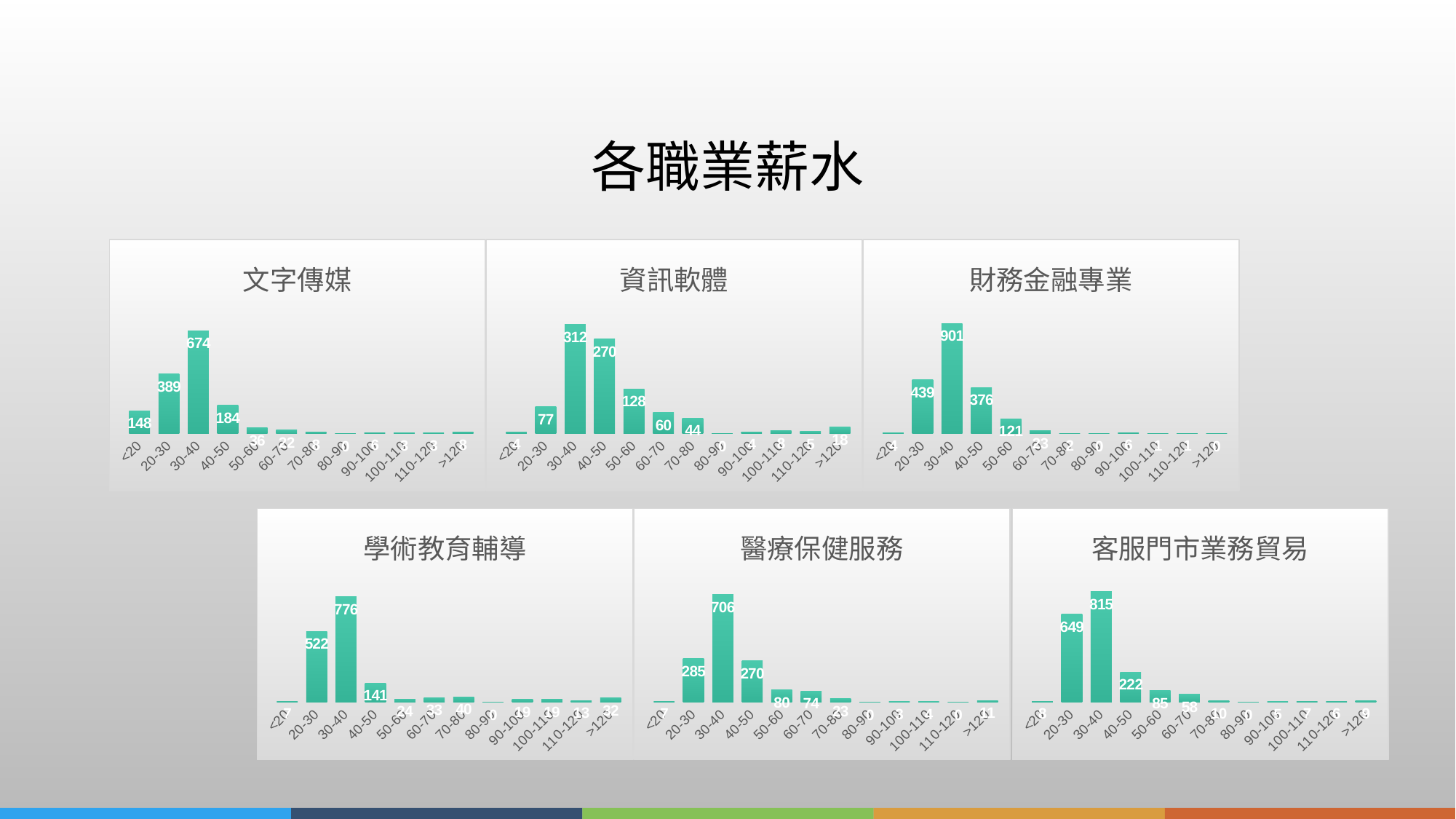

# 各職業薪水

### Chart: 文字傳媒

| Category |  |
|---|---|
| <20 | 148.0 |
| 20-30 | 389.0 |
| 30-40 | 674.0 |
| 40-50 | 184.0 |
| 50-60 | 36.0 |
| 60-70 | 22.0 |
| 70-80 | 8.0 |
| 80-90 | 0.0 |
| 90-100 | 6.0 |
| 100-110 | 3.0 |
| 110-120 | 3.0 |
| >120 | 8.0 |

### Chart: 資訊軟體

| Category |  |
|---|---|
| <20 | 4.0 |
| 20-30 | 77.0 |
| 30-40 | 312.0 |
| 40-50 | 270.0 |
| 50-60 | 128.0 |
| 60-70 | 60.0 |
| 70-80 | 44.0 |
| 80-90 | 0.0 |
| 90-100 | 4.0 |
| 100-110 | 8.0 |
| 110-120 | 5.0 |
| >120 | 18.0 |

### Chart: 財務金融專業

| Category |  |
|---|---|
| <20 | 4.0 |
| 20-30 | 439.0 |
| 30-40 | 901.0 |
| 40-50 | 376.0 |
| 50-60 | 121.0 |
| 60-70 | 23.0 |
| 70-80 | 2.0 |
| 80-90 | 0.0 |
| 90-100 | 6.0 |
| 100-110 | 1.0 |
| 110-120 | 1.0 |
| >120 | 0.0 |

### Chart: 學術教育輔導

| Category |  |
|---|---|
| <20 | 7.0 |
| 20-30 | 522.0 |
| 30-40 | 776.0 |
| 40-50 | 141.0 |
| 50-60 | 24.0 |
| 60-70 | 33.0 |
| 70-80 | 40.0 |
| 80-90 | 0.0 |
| 90-100 | 19.0 |
| 100-110 | 19.0 |
| 110-120 | 13.0 |
| >120 | 32.0 |

### Chart: 醫療保健服務

| Category |  |
|---|---|
| <20 | 7.0 |
| 20-30 | 285.0 |
| 30-40 | 706.0 |
| 40-50 | 270.0 |
| 50-60 | 80.0 |
| 60-70 | 74.0 |
| 70-80 | 23.0 |
| 80-90 | 0.0 |
| 90-100 | 3.0 |
| 100-110 | 4.0 |
| 110-120 | 0.0 |
| >120 | 11.0 |

### Chart: 客服門市業務貿易

| Category |  |
|---|---|
| <20 | 8.0 |
| 20-30 | 649.0 |
| 30-40 | 815.0 |
| 40-50 | 222.0 |
| 50-60 | 85.0 |
| 60-70 | 58.0 |
| 70-80 | 10.0 |
| 80-90 | 0.0 |
| 90-100 | 5.0 |
| 100-110 | 7.0 |
| 110-120 | 6.0 |
| >120 | 9.0 |